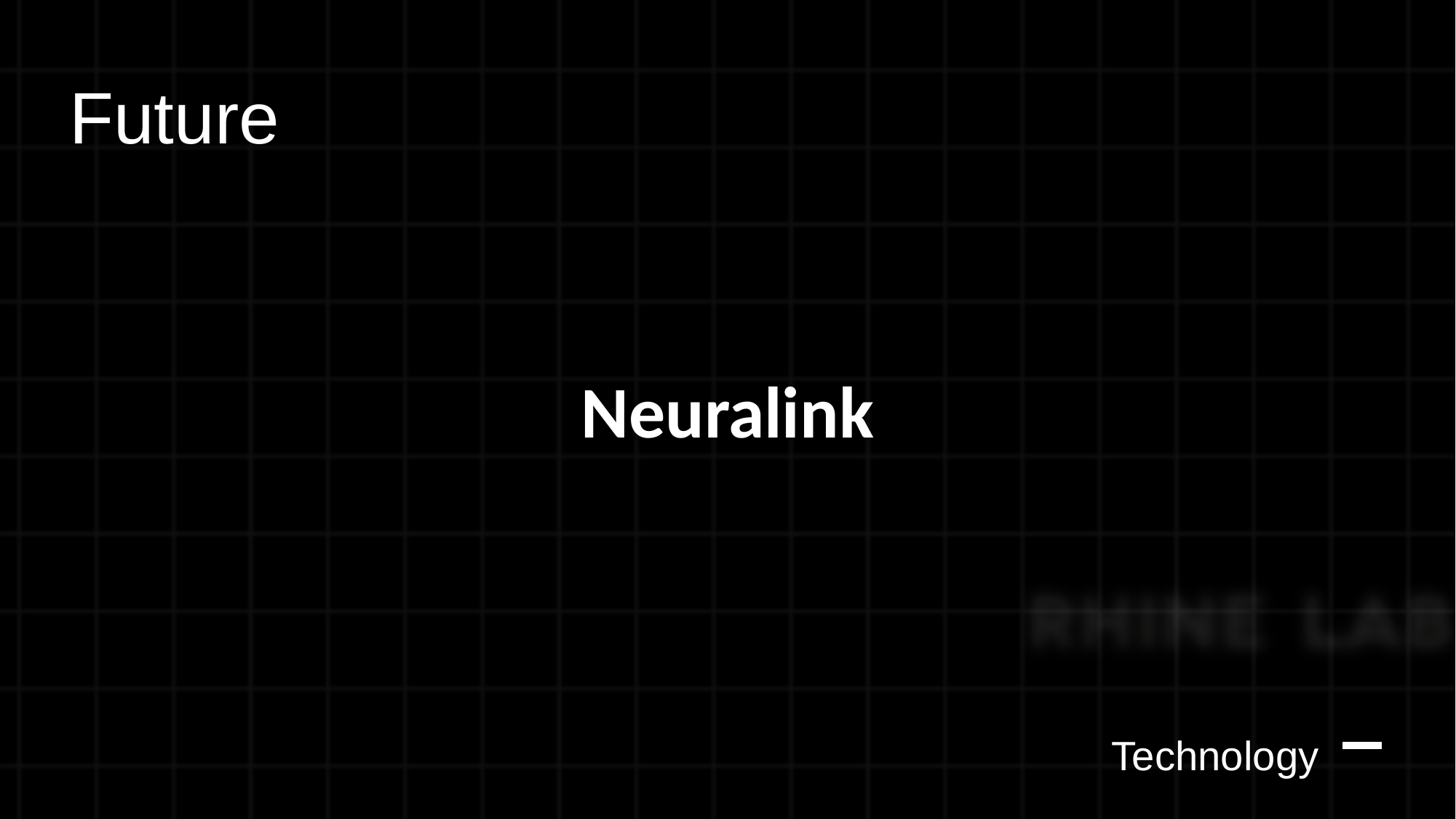

# Future
rhodeskesi
Neuralink
若单标题请居中
若标题与图则左右分布
Technology